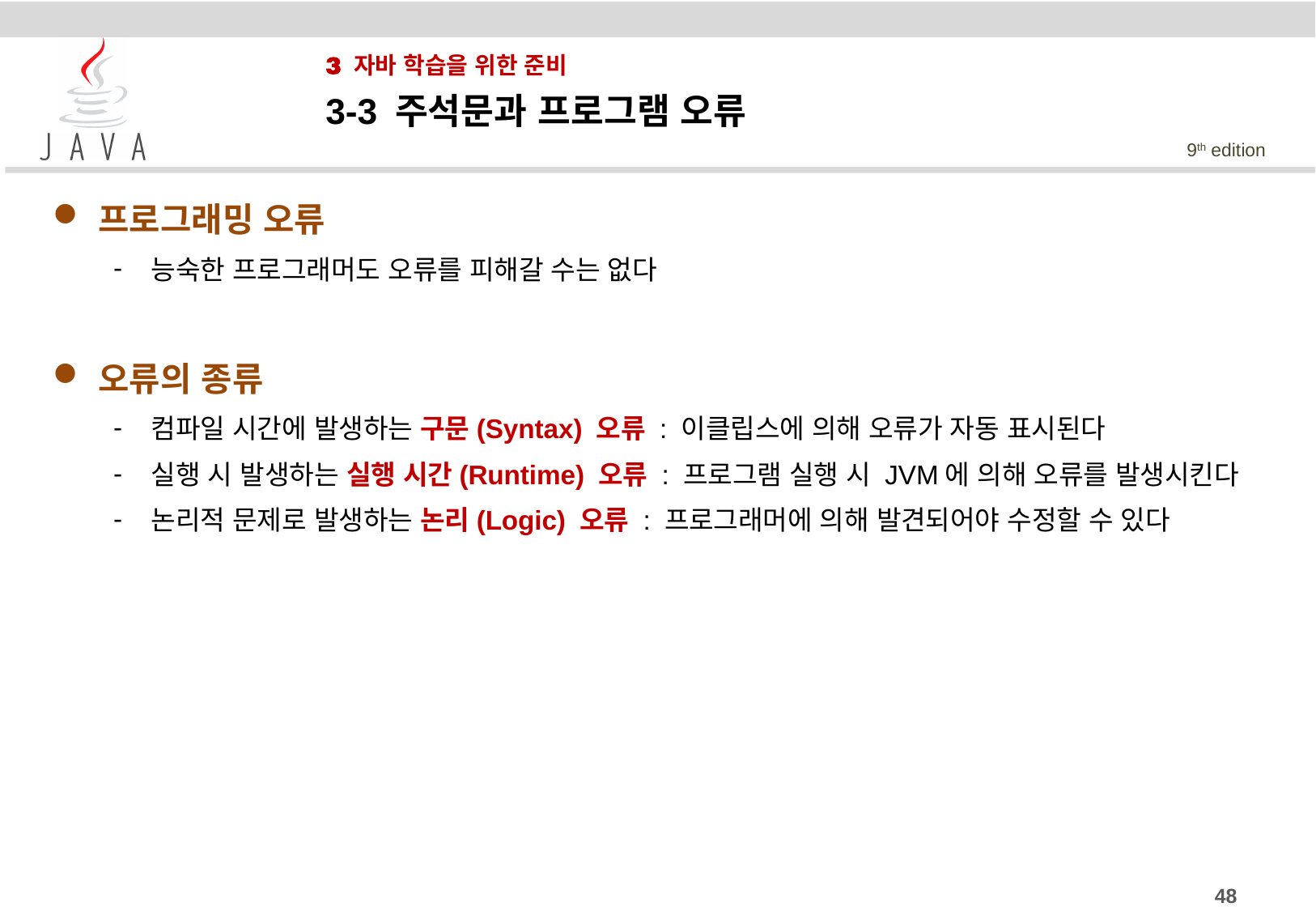

# 3 자바 학습을 위한 준비
3-3 주석문과 프로그램 오류
프로그래밍 오류
능숙한 프로그래머도 오류를 피해갈 수는 없다

오류의 종류
컴파일 시간에 발생하는 구문(Syntax) 오류 : 이클립스에 의해 오류가 자동 표시된다
실행 시 발생하는 실행 시간(Runtime) 오류 : 프로그램 실행 시 JVM에 의해 오류를 발생시킨다
논리적 문제로 발생하는 논리(Logic) 오류 : 프로그래머에 의해 발견되어야 수정할 수 있다
48